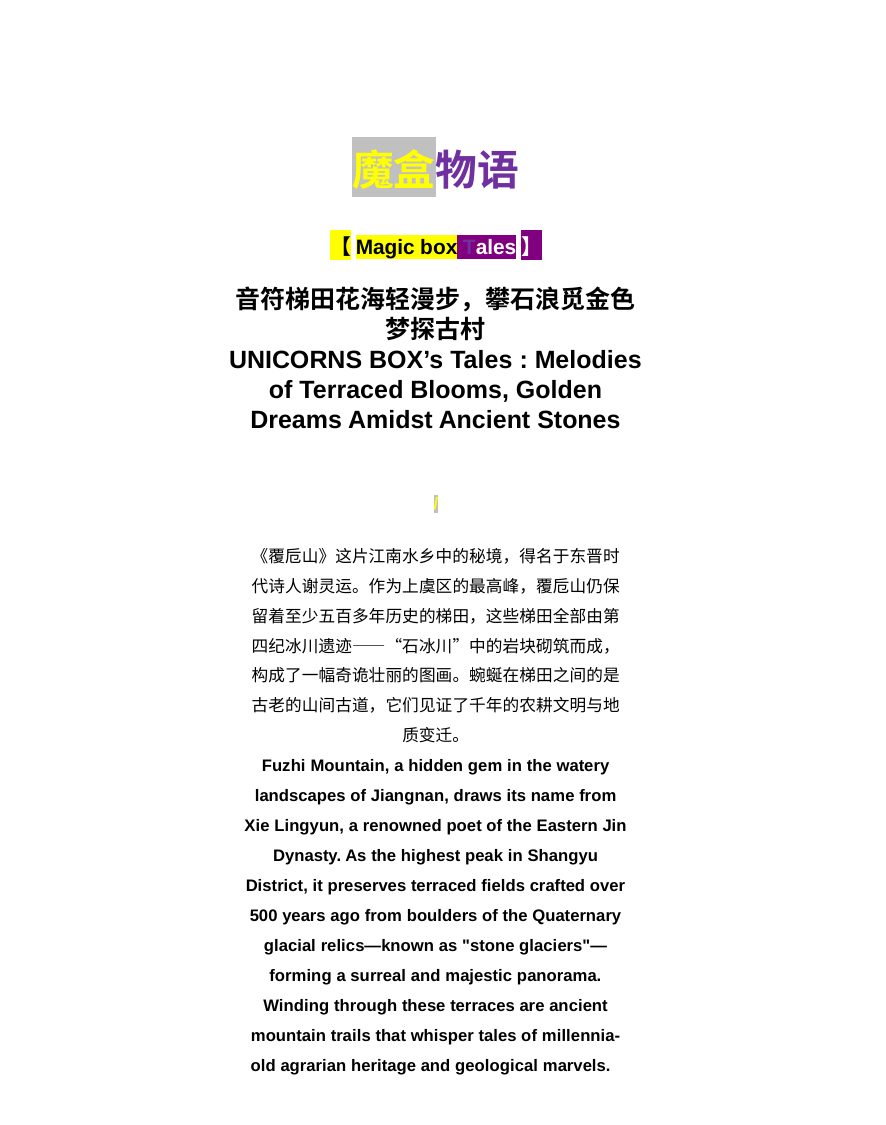

魔盒物语

【Magic box Tales】

音符梯田花海轻漫步，攀石浪觅金色梦探古村
UNICORNS BOX’s Tales : Melodies of Terraced Blooms, Golden Dreams Amidst Ancient Stones

/

《覆卮山》这片江南水乡中的秘境，得名于东晋时代诗人谢灵运。作为上虞区的最高峰，覆卮山仍保留着至少五百多年历史的梯田，这些梯田全部由第四纪冰川遗迹——“石冰川”中的岩块砌筑而成，构成了一幅奇诡壮丽的图画。蜿蜒在梯田之间的是古老的山间古道，它们见证了千年的农耕文明与地质变迁。
Fuzhi Mountain, a hidden gem in the watery landscapes of Jiangnan, draws its name from Xie Lingyun, a renowned poet of the Eastern Jin Dynasty. As the highest peak in Shangyu District, it preserves terraced fields crafted over 500 years ago from boulders of the Quaternary glacial relics—known as "stone glaciers"—forming a surreal and majestic panorama. Winding through these terraces are ancient mountain trails that whisper tales of millennia-old agrarian heritage and geological marvels.